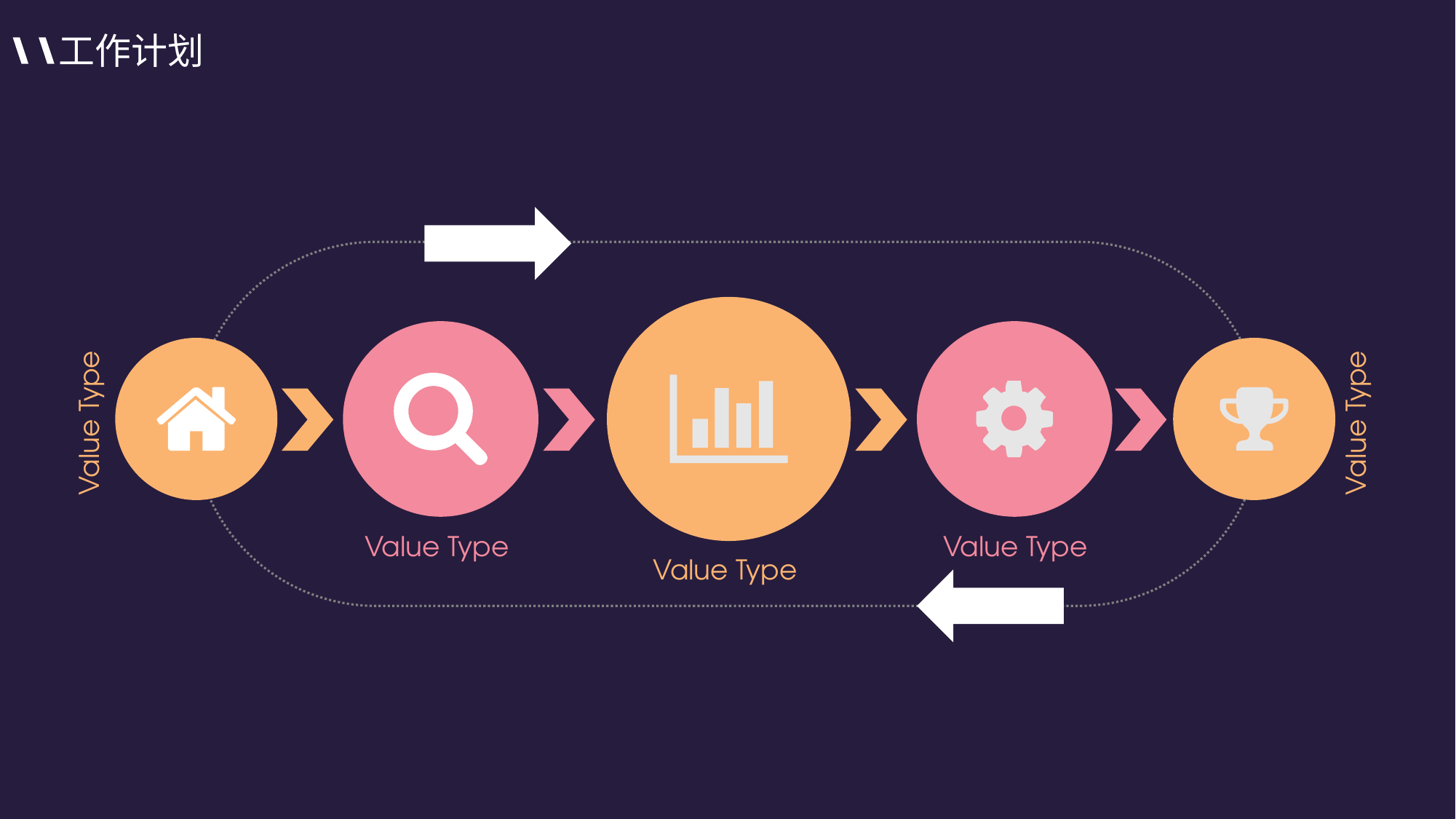

工作计划

Value Type
Value Type
Value Type
Value Type
Value Type